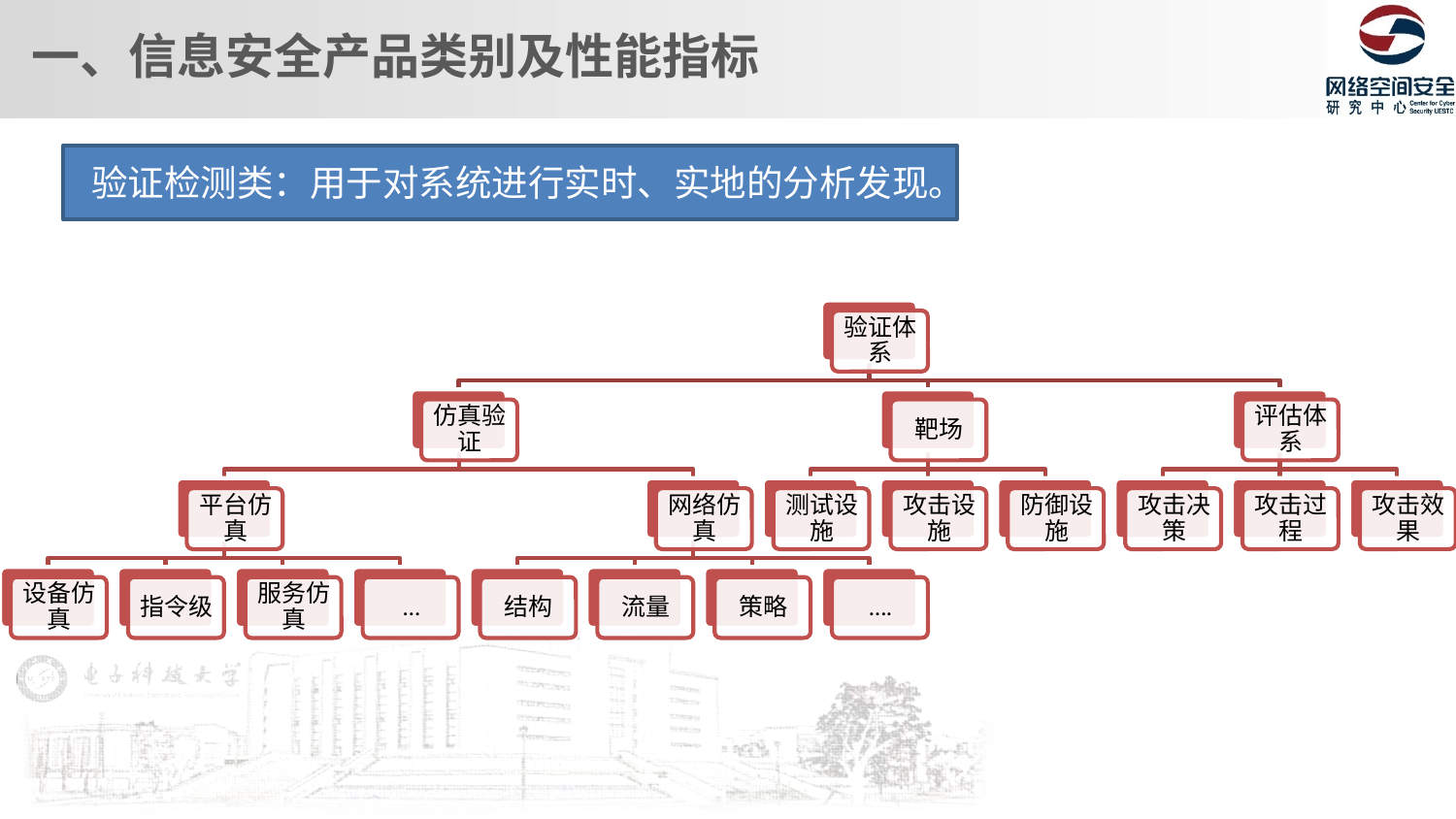

一、信息安全产品类别及性能指标
验证检测类：用于对系统进行实时、实地的分析发现。
验证体系
仿真验证
平台仿真
设备仿真
指令级
服务仿真
…
网络仿真
结构
流量
策略
….
靶场
测试设施
攻击设施
防御设施
评估体系
攻击决策
攻击过程
攻击效果